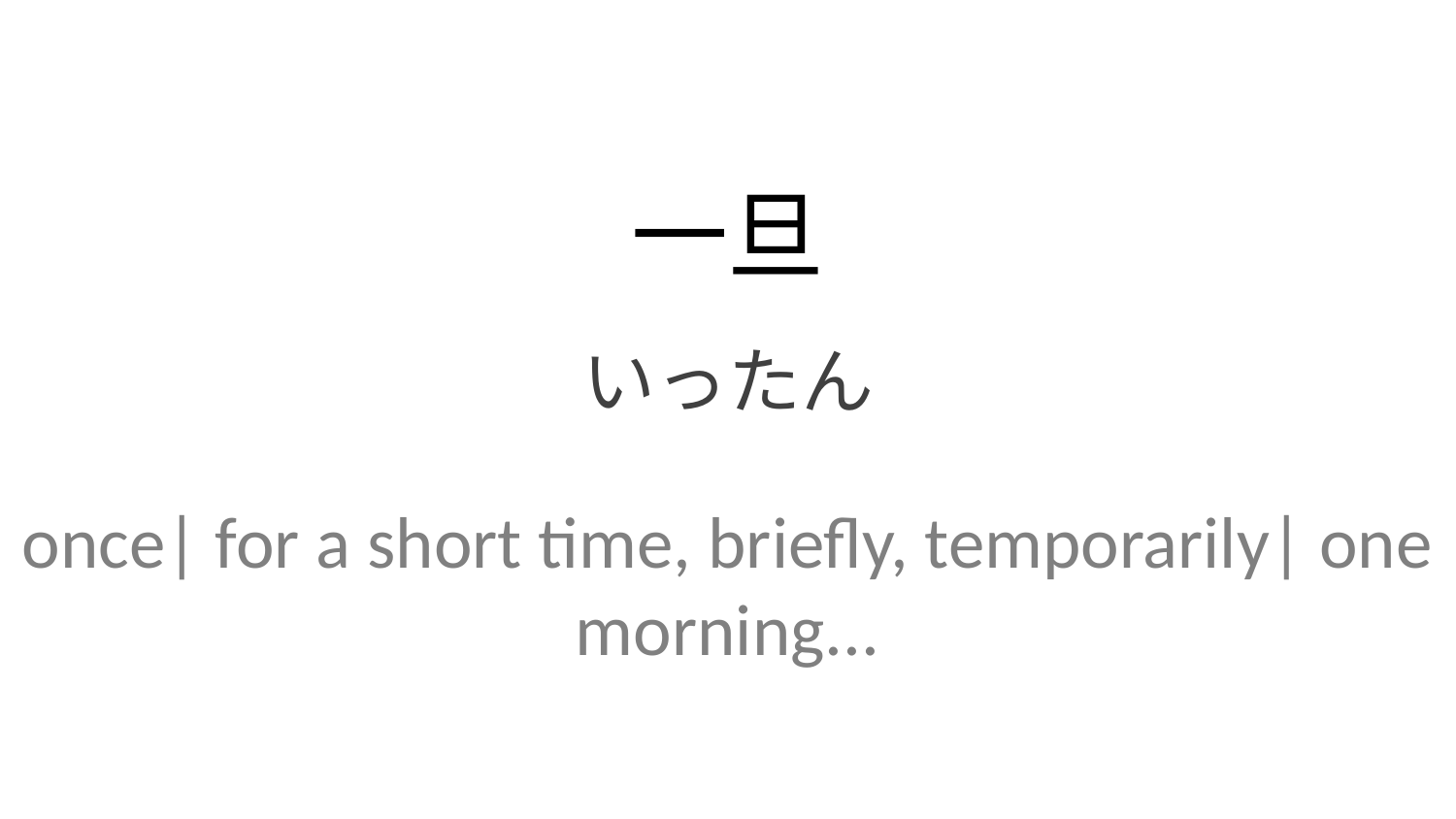

一旦

いったん
once| for a short time, briefly, temporarily| one morning...